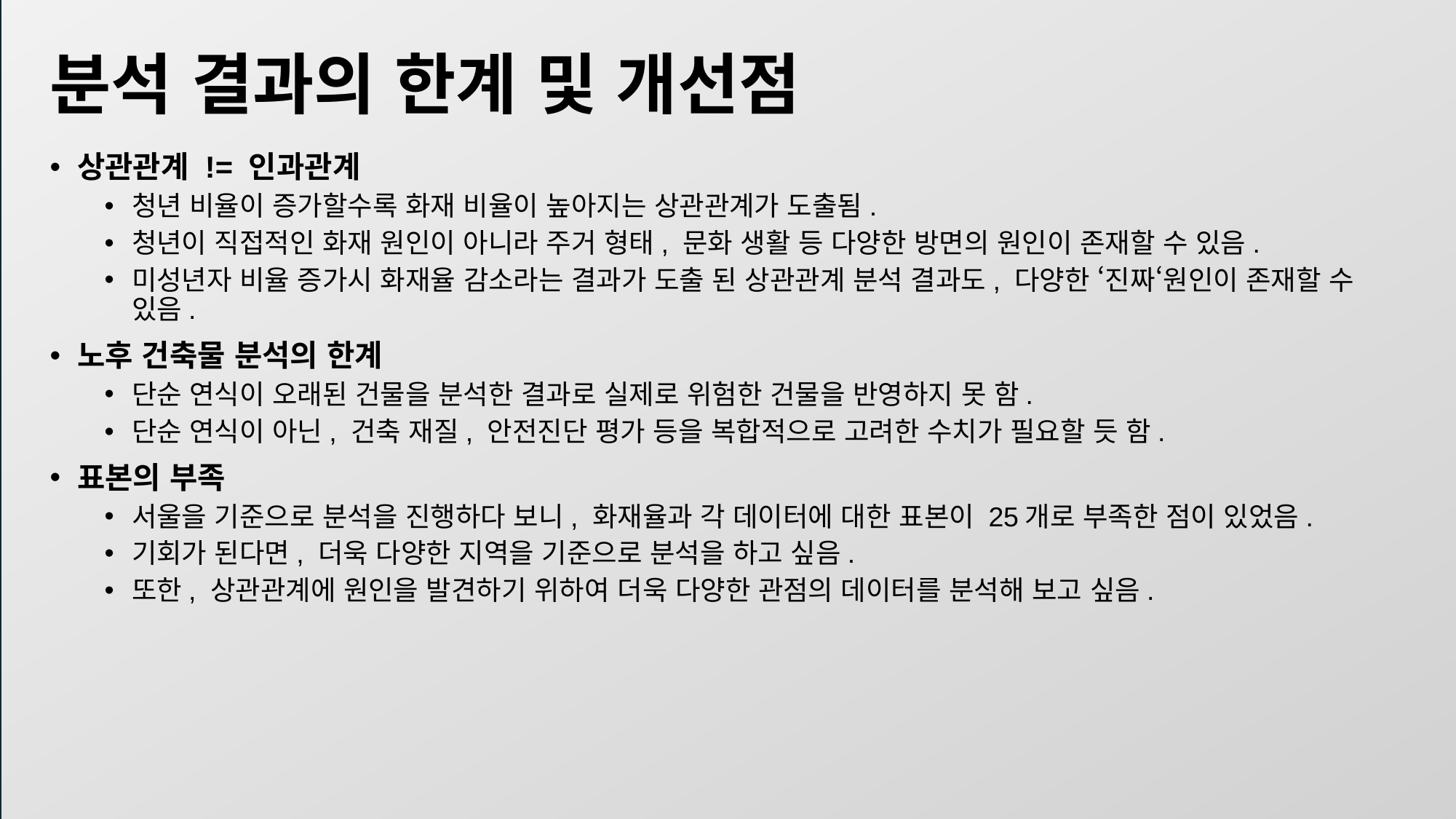

# 분석 결과의 한계 및 개선점
상관관계 != 인과관계
청년 비율이 증가할수록 화재 비율이 높아지는 상관관계가 도출됨.
청년이 직접적인 화재 원인이 아니라 주거 형태, 문화 생활 등 다양한 방면의 원인이 존재할 수 있음.
미성년자 비율 증가시 화재율 감소라는 결과가 도출 된 상관관계 분석 결과도, 다양한 ‘진짜‘원인이 존재할 수 있음.
노후 건축물 분석의 한계
단순 연식이 오래된 건물을 분석한 결과로 실제로 위험한 건물을 반영하지 못 함.
단순 연식이 아닌, 건축 재질, 안전진단 평가 등을 복합적으로 고려한 수치가 필요할 듯 함.
표본의 부족
서울을 기준으로 분석을 진행하다 보니, 화재율과 각 데이터에 대한 표본이 25개로 부족한 점이 있었음.
기회가 된다면, 더욱 다양한 지역을 기준으로 분석을 하고 싶음.
또한, 상관관계에 원인을 발견하기 위하여 더욱 다양한 관점의 데이터를 분석해 보고 싶음.